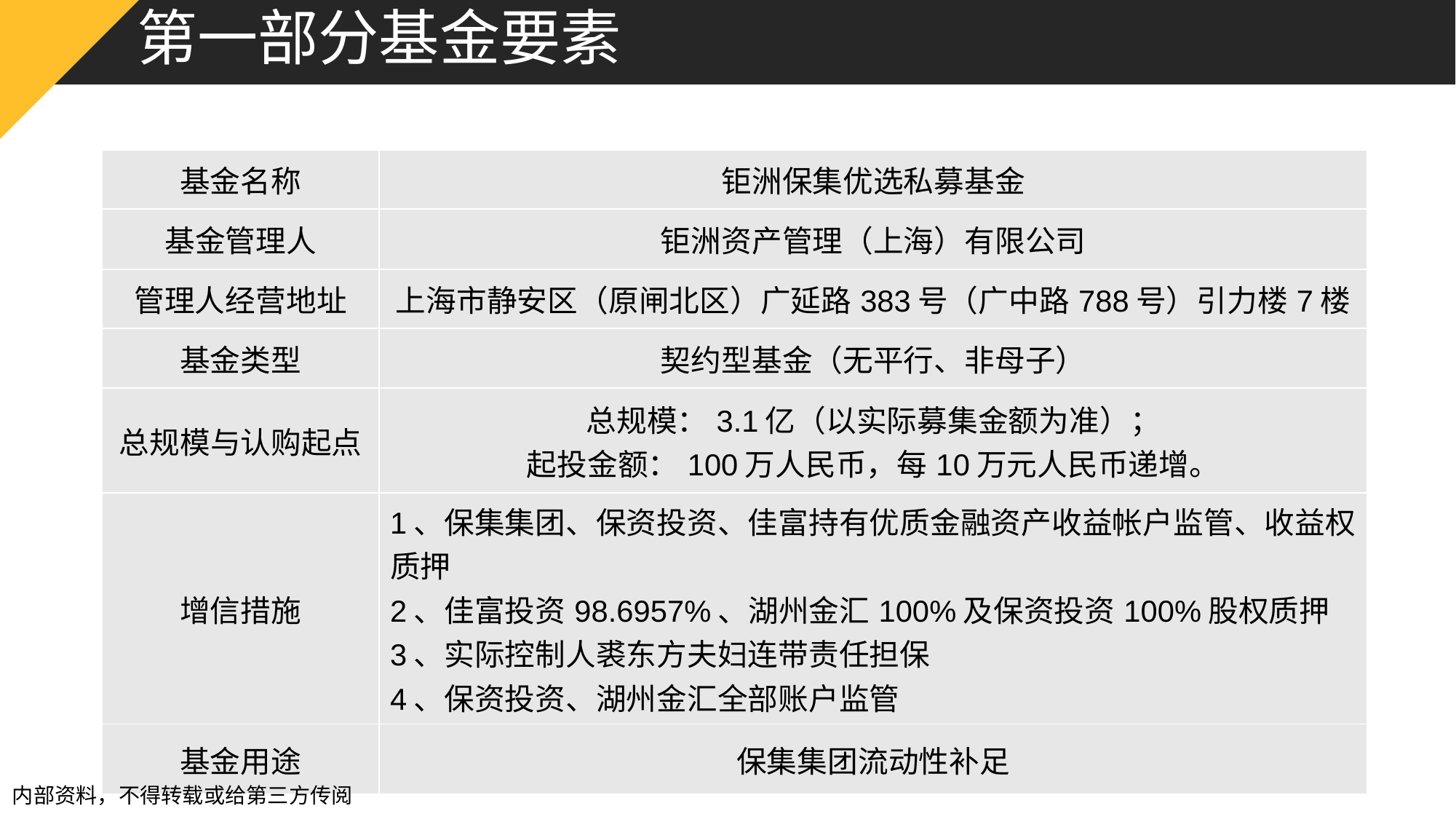

# 第一部分基金要素
| 基金名称 | 钜洲保集优选私募基金 |
| --- | --- |
| 基金管理人 | 钜洲资产管理（上海）有限公司 |
| 管理人经营地址 | 上海市静安区（原闸北区）广延路383号（广中路788号）引力楼7楼 |
| 基金类型 | 契约型基金（无平行、非母子） |
| 总规模与认购起点 | 总规模：3.1亿（以实际募集金额为准）； 起投金额：100万人民币，每10万元人民币递增。 |
| 增信措施 | 1、保集集团、保资投资、佳富持有优质金融资产收益帐户监管、收益权质押 2、佳富投资98.6957%、湖州金汇100%及保资投资100%股权质押 3、实际控制人裘东方夫妇连带责任担保 4、保资投资、湖州金汇全部账户监管 |
| 基金用途 | 保集集团流动性补足 |
内部资料，不得转载或给第三方传阅